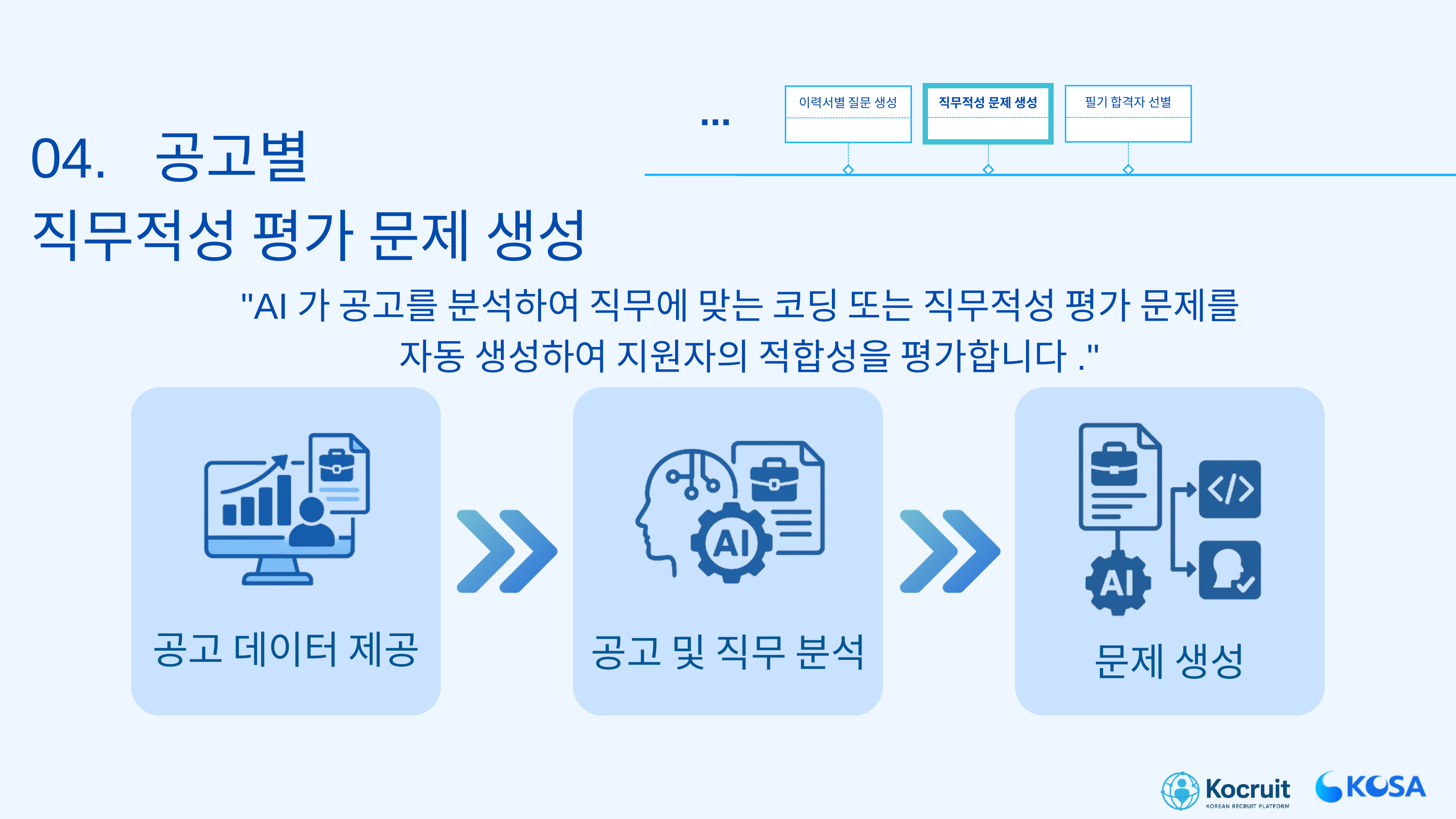

...
필기 합격자 선별
직무적성 문제 생성
이력서별 질문 생성
04.  공고별
직무적성 평가 문제 생성

"AI가 공고를 분석하여 직무에 맞는 코딩 또는 직무적성 평가 문제를
 자동 생성하여 지원자의 적합성을 평가합니다."

공고 데이터 제공
공고 및 직무 분석
문제 생성